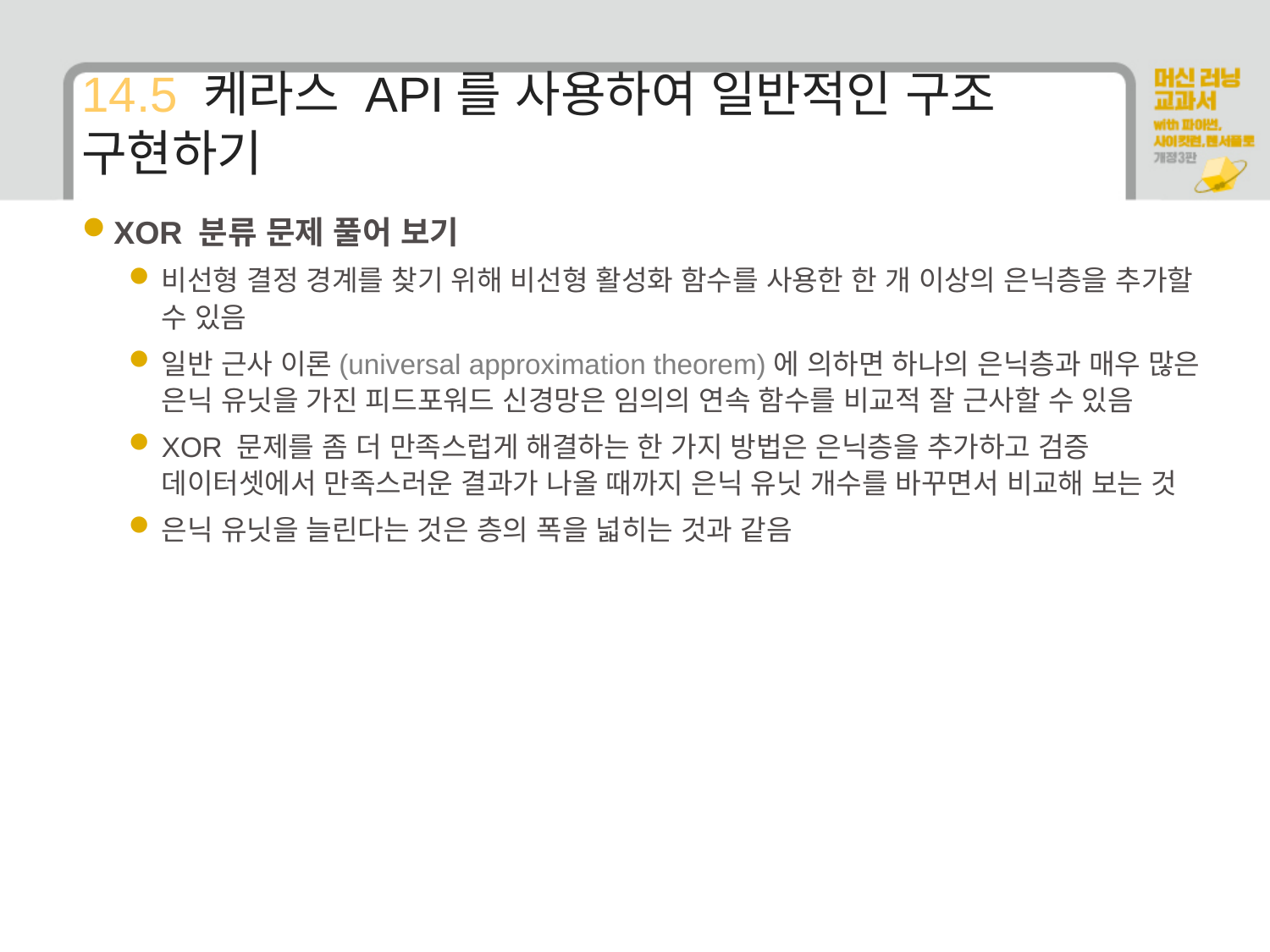

# 14.5 케라스 API를 사용하여 일반적인 구조 구현하기
XOR 분류 문제 풀어 보기
비선형 결정 경계를 찾기 위해 비선형 활성화 함수를 사용한 한 개 이상의 은닉층을 추가할 수 있음
일반 근사 이론(universal approximation theorem)에 의하면 하나의 은닉층과 매우 많은 은닉 유닛을 가진 피드포워드 신경망은 임의의 연속 함수를 비교적 잘 근사할 수 있음
XOR 문제를 좀 더 만족스럽게 해결하는 한 가지 방법은 은닉층을 추가하고 검증 데이터셋에서 만족스러운 결과가 나올 때까지 은닉 유닛 개수를 바꾸면서 비교해 보는 것
은닉 유닛을 늘린다는 것은 층의 폭을 넓히는 것과 같음